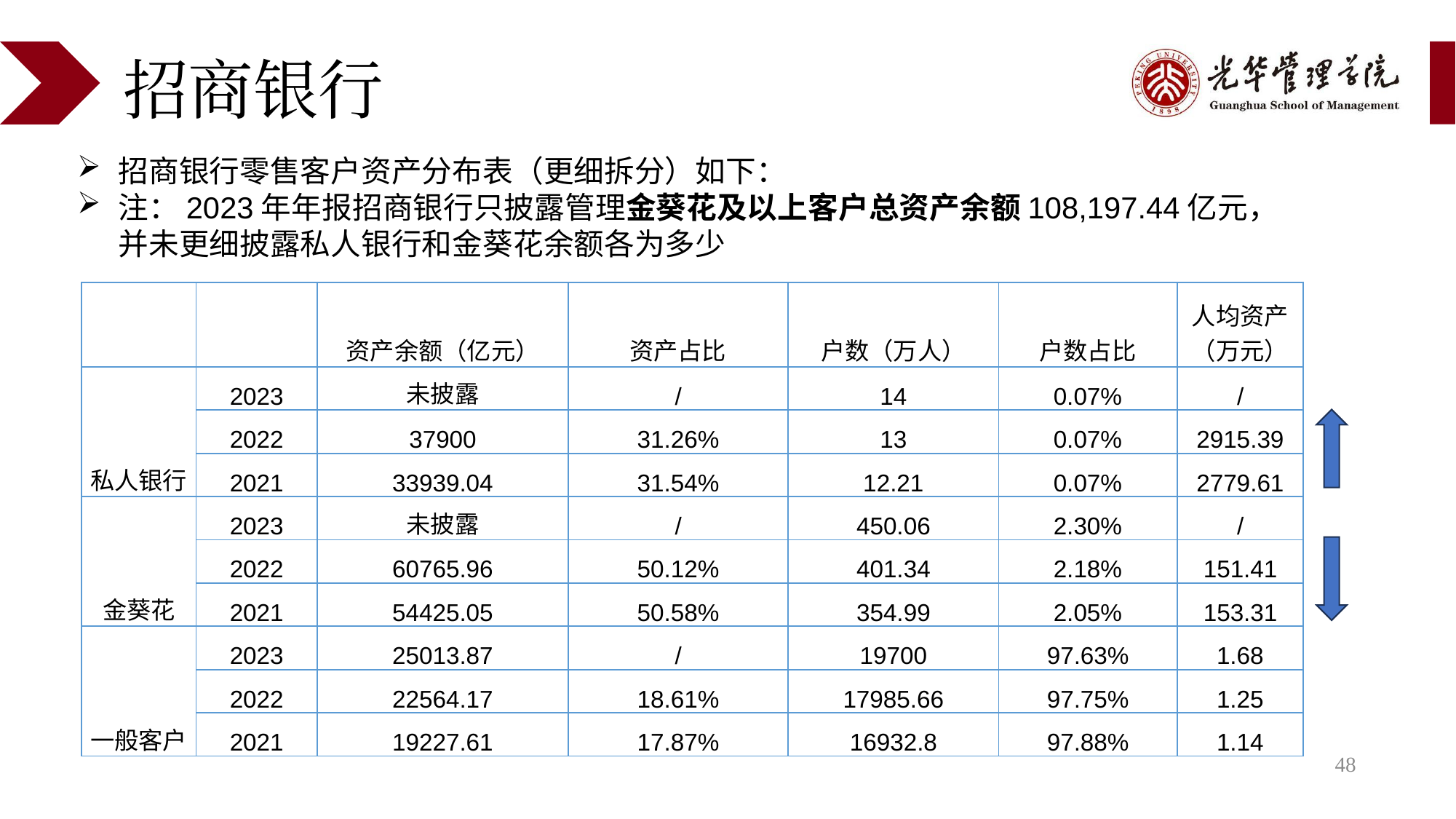

# 招商银行
招商银行零售客户资产分布表（更细拆分）如下：
注：2023年年报招商银行只披露管理金葵花及以上客户总资产余额108,197.44亿元，并未更细披露私人银行和金葵花余额各为多少
|  |  | 资产余额（亿元） | 资产占比 | 户数（万人） | 户数占比 | 人均资产（万元） |
| --- | --- | --- | --- | --- | --- | --- |
| 私人银行 | 2023 | 未披露 | / | 14 | 0.07% | / |
|  | 2022 | 37900 | 31.26% | 13 | 0.07% | 2915.39 |
|  | 2021 | 33939.04 | 31.54% | 12.21 | 0.07% | 2779.61 |
| 金葵花 | 2023 | 未披露 | / | 450.06 | 2.30% | / |
|  | 2022 | 60765.96 | 50.12% | 401.34 | 2.18% | 151.41 |
|  | 2021 | 54425.05 | 50.58% | 354.99 | 2.05% | 153.31 |
| 一般客户 | 2023 | 25013.87 | / | 19700 | 97.63% | 1.68 |
|  | 2022 | 22564.17 | 18.61% | 17985.66 | 97.75% | 1.25 |
|  | 2021 | 19227.61 | 17.87% | 16932.8 | 97.88% | 1.14 |

48